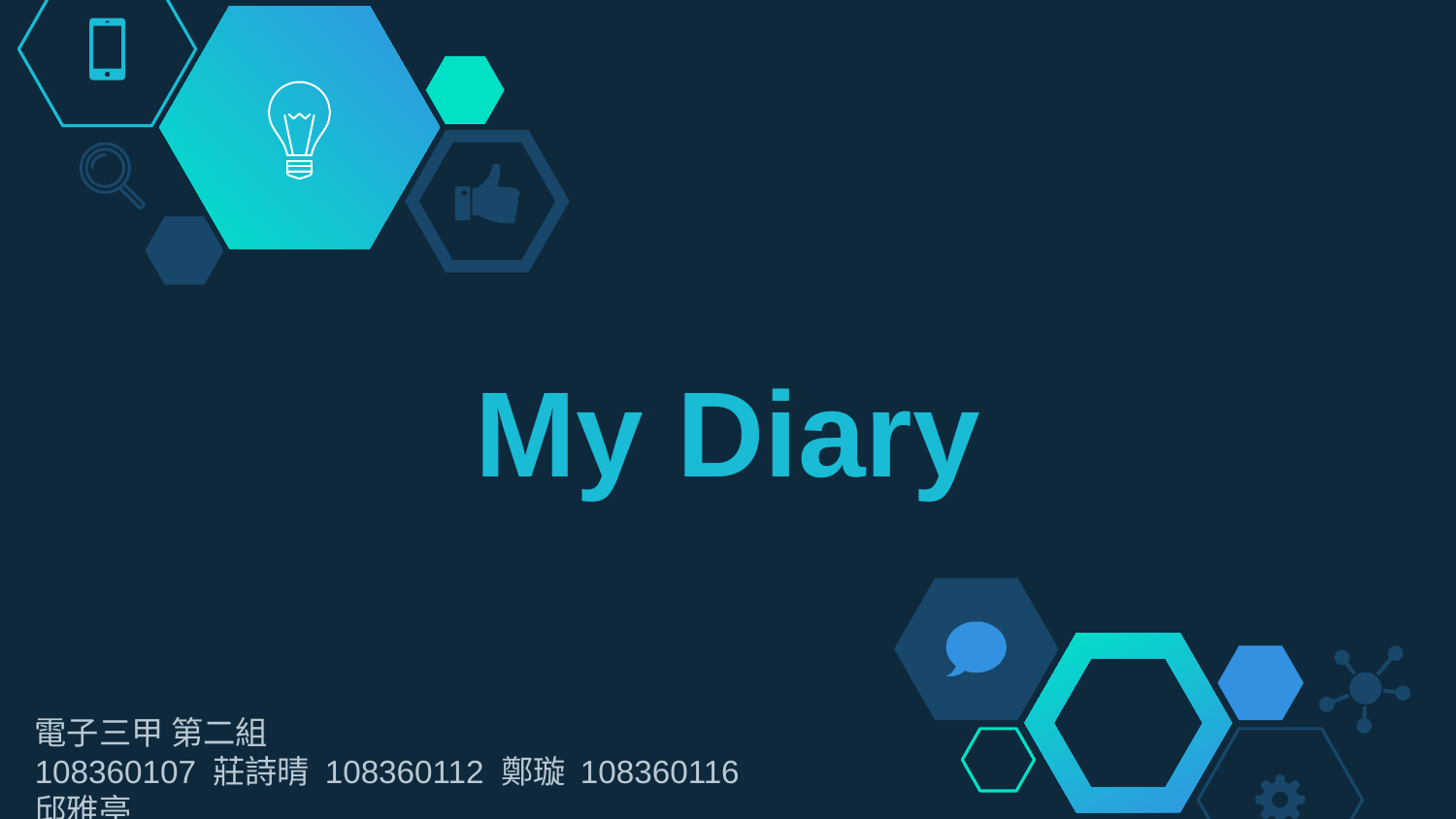

# My Diary
電子三甲 第二組
108360107 莊詩晴 108360112 鄭璇 108360116 邱雅亭